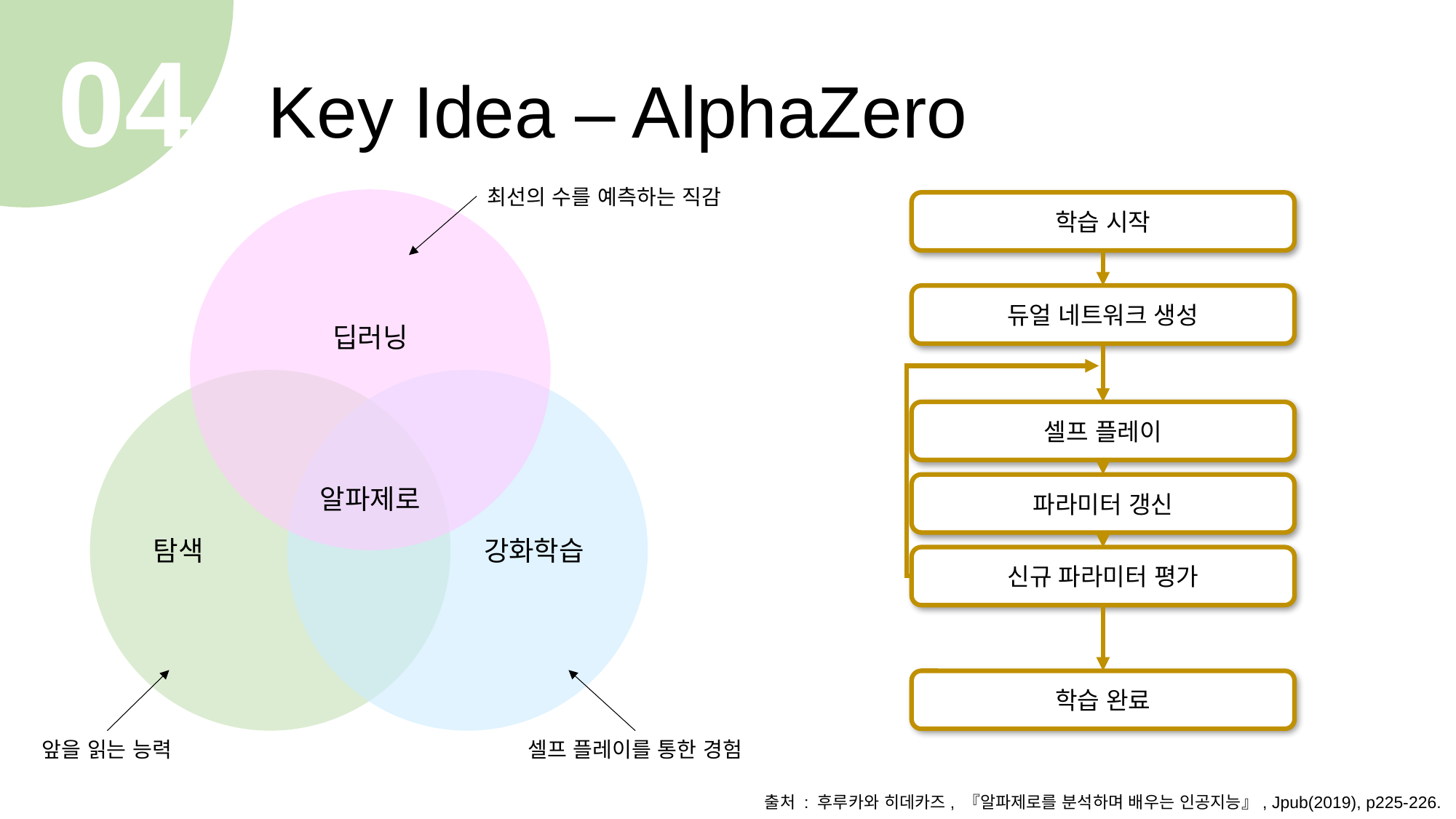

04
Key Idea – AlphaZero
최선의 수를 예측하는 직감
딥러닝

강화학습
탐색
알파제로
앞을 읽는 능력
셀프 플레이를 통한 경험
학습 시작
듀얼 네트워크 생성
셀프 플레이
파라미터 갱신
신규 파라미터 평가
학습 완료
출처 : 후루카와 히데카즈, 『알파제로를 분석하며 배우는 인공지능』, Jpub(2019), p225-226.